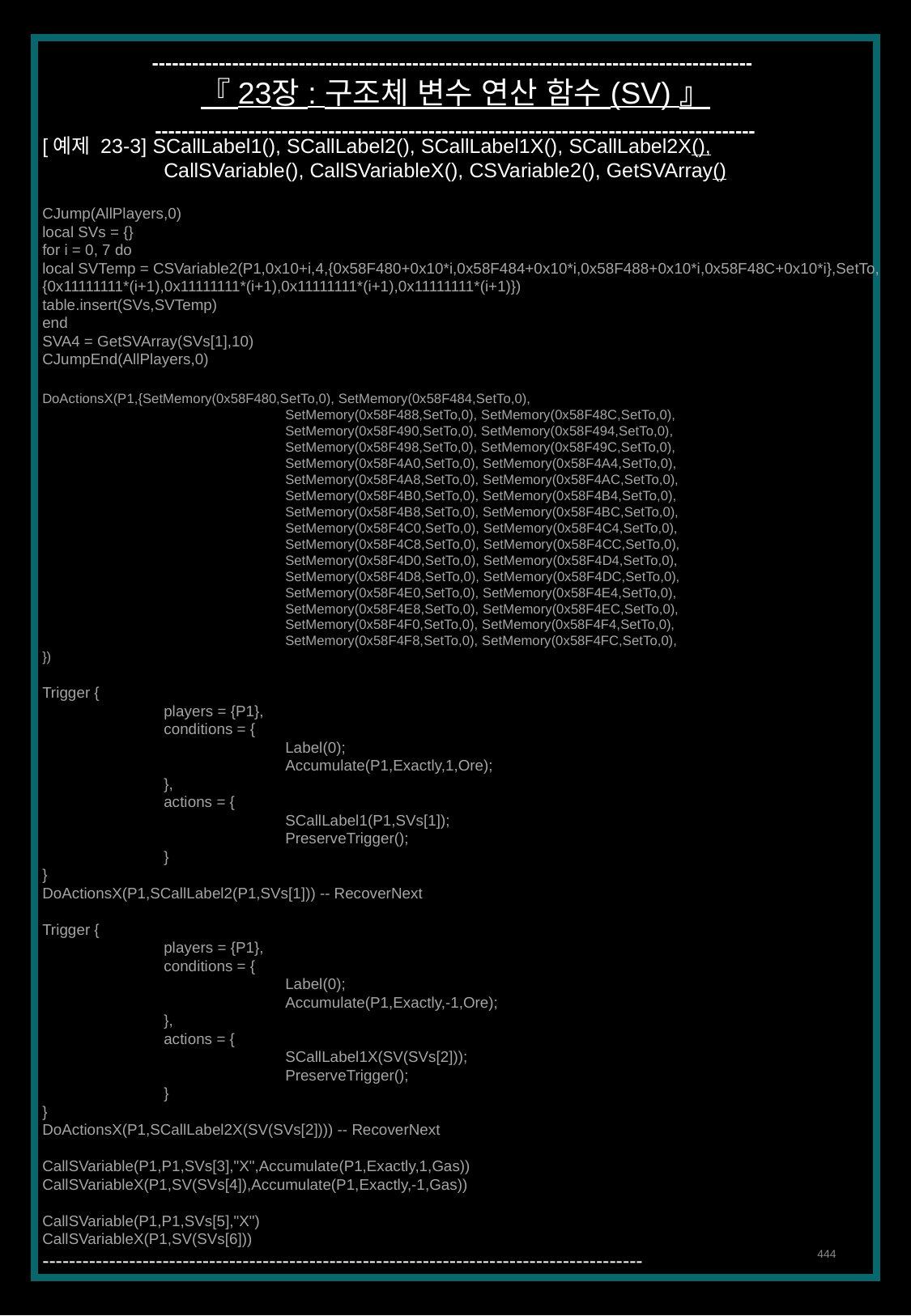

------------------------------------------------------------------------------------------
『 23장 : 구조체 변수 연산 함수 (SV) 』
------------------------------------------------------------------------------------------
[예제 23-3] SCallLabel1(), SCallLabel2(), SCallLabel1X(), SCallLabel2X(),
	CallSVariable(), CallSVariableX(), CSVariable2(), GetSVArray()

CJump(AllPlayers,0)
local SVs = {}
for i = 0, 7 do
local SVTemp = CSVariable2(P1,0x10+i,4,{0x58F480+0x10*i,0x58F484+0x10*i,0x58F488+0x10*i,0x58F48C+0x10*i},SetTo,
{0x11111111*(i+1),0x11111111*(i+1),0x11111111*(i+1),0x11111111*(i+1)})
table.insert(SVs,SVTemp)
end
SVA4 = GetSVArray(SVs[1],10)
CJumpEnd(AllPlayers,0)

DoActionsX(P1,{SetMemory(0x58F480,SetTo,0), SetMemory(0x58F484,SetTo,0),
		SetMemory(0x58F488,SetTo,0), SetMemory(0x58F48C,SetTo,0),
		SetMemory(0x58F490,SetTo,0), SetMemory(0x58F494,SetTo,0),
		SetMemory(0x58F498,SetTo,0), SetMemory(0x58F49C,SetTo,0),
		SetMemory(0x58F4A0,SetTo,0), SetMemory(0x58F4A4,SetTo,0),
		SetMemory(0x58F4A8,SetTo,0), SetMemory(0x58F4AC,SetTo,0),
		SetMemory(0x58F4B0,SetTo,0), SetMemory(0x58F4B4,SetTo,0),
		SetMemory(0x58F4B8,SetTo,0), SetMemory(0x58F4BC,SetTo,0),
		SetMemory(0x58F4C0,SetTo,0), SetMemory(0x58F4C4,SetTo,0),
		SetMemory(0x58F4C8,SetTo,0), SetMemory(0x58F4CC,SetTo,0),
		SetMemory(0x58F4D0,SetTo,0), SetMemory(0x58F4D4,SetTo,0),
		SetMemory(0x58F4D8,SetTo,0), SetMemory(0x58F4DC,SetTo,0),
		SetMemory(0x58F4E0,SetTo,0), SetMemory(0x58F4E4,SetTo,0),
		SetMemory(0x58F4E8,SetTo,0), SetMemory(0x58F4EC,SetTo,0),
		SetMemory(0x58F4F0,SetTo,0), SetMemory(0x58F4F4,SetTo,0),
		SetMemory(0x58F4F8,SetTo,0), SetMemory(0x58F4FC,SetTo,0),
})

Trigger {
	players = {P1},
	conditions = {
		Label(0);
		Accumulate(P1,Exactly,1,Ore);
	},
	actions = {
		SCallLabel1(P1,SVs[1]);
		PreserveTrigger();
	}
}
DoActionsX(P1,SCallLabel2(P1,SVs[1])) -- RecoverNext

Trigger {
	players = {P1},
	conditions = {
		Label(0);
		Accumulate(P1,Exactly,-1,Ore);
	},
	actions = {
		SCallLabel1X(SV(SVs[2]));
		PreserveTrigger();
	}
}
DoActionsX(P1,SCallLabel2X(SV(SVs[2]))) -- RecoverNext

CallSVariable(P1,P1,SVs[3],"X",Accumulate(P1,Exactly,1,Gas))
CallSVariableX(P1,SV(SVs[4]),Accumulate(P1,Exactly,-1,Gas))

CallSVariable(P1,P1,SVs[5],"X")
CallSVariableX(P1,SV(SVs[6]))
------------------------------------------------------------------------------------------
444